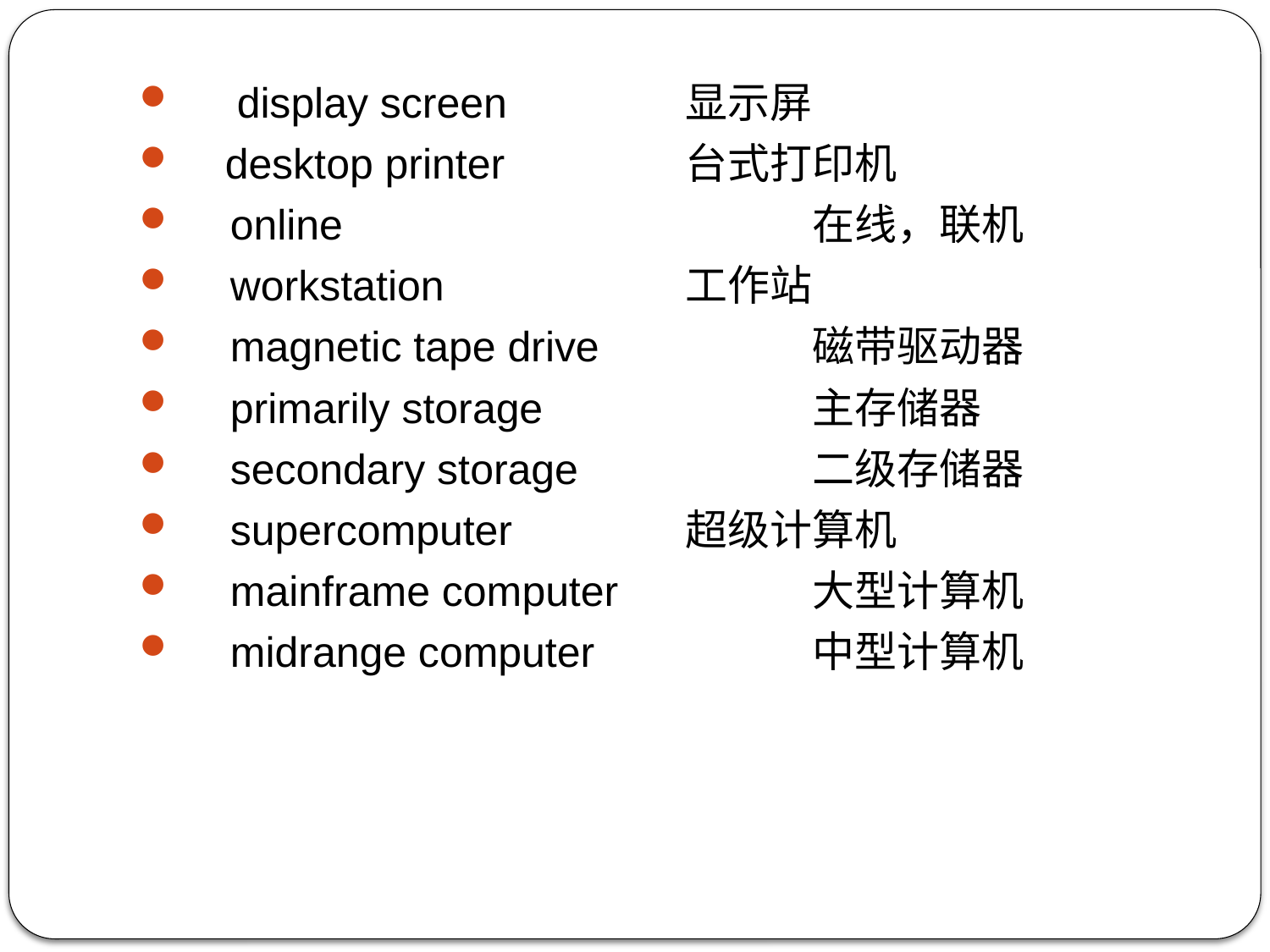

display screen              	显示屏
    desktop printer         	台式打印机
　online                     		在线，联机
　workstation                 	工作站
　magnetic tape drive          	磁带驱动器
　primarily storage             	主存储器
　secondary storage            	二级存储器
　supercomputer              	超级计算机
　mainframe computer         	大型计算机
　midrange computer           	中型计算机